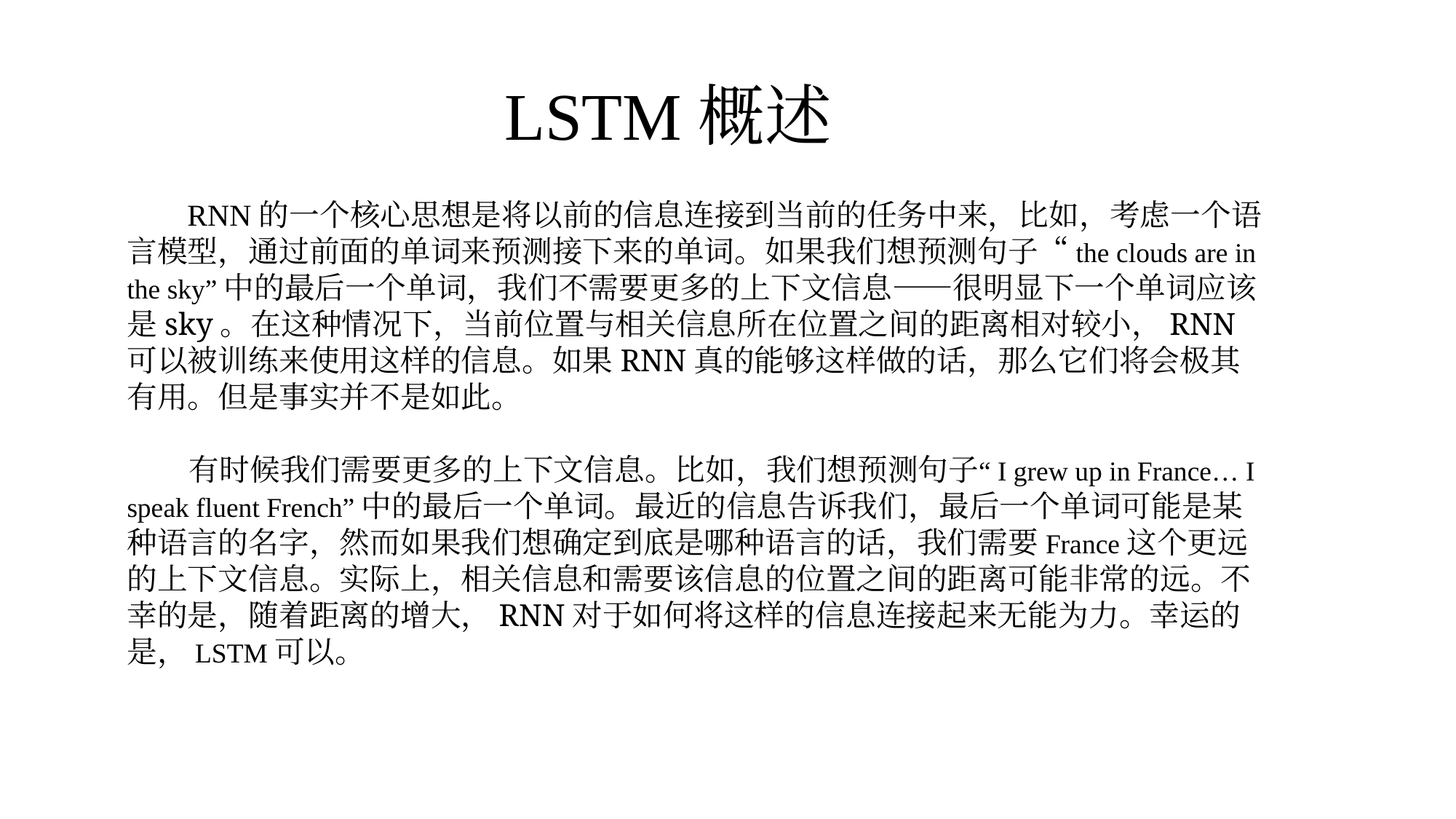

LSTM概述
        RNN的一个核心思想是将以前的信息连接到当前的任务中来，比如，考虑一个语言模型，通过前面的单词来预测接下来的单词。如果我们想预测句子“the clouds are in the sky”中的最后一个单词，我们不需要更多的上下文信息——很明显下一个单词应该是sky。在这种情况下，当前位置与相关信息所在位置之间的距离相对较小，RNN可以被训练来使用这样的信息。如果RNN真的能够这样做的话，那么它们将会极其有用。但是事实并不是如此。
       有时候我们需要更多的上下文信息。比如，我们想预测句子“I grew up in France… I speak fluent French”中的最后一个单词。最近的信息告诉我们，最后一个单词可能是某种语言的名字，然而如果我们想确定到底是哪种语言的话，我们需要France这个更远的上下文信息。实际上，相关信息和需要该信息的位置之间的距离可能非常的远。不幸的是，随着距离的增大，RNN对于如何将这样的信息连接起来无能为力。幸运的是，LSTM可以。